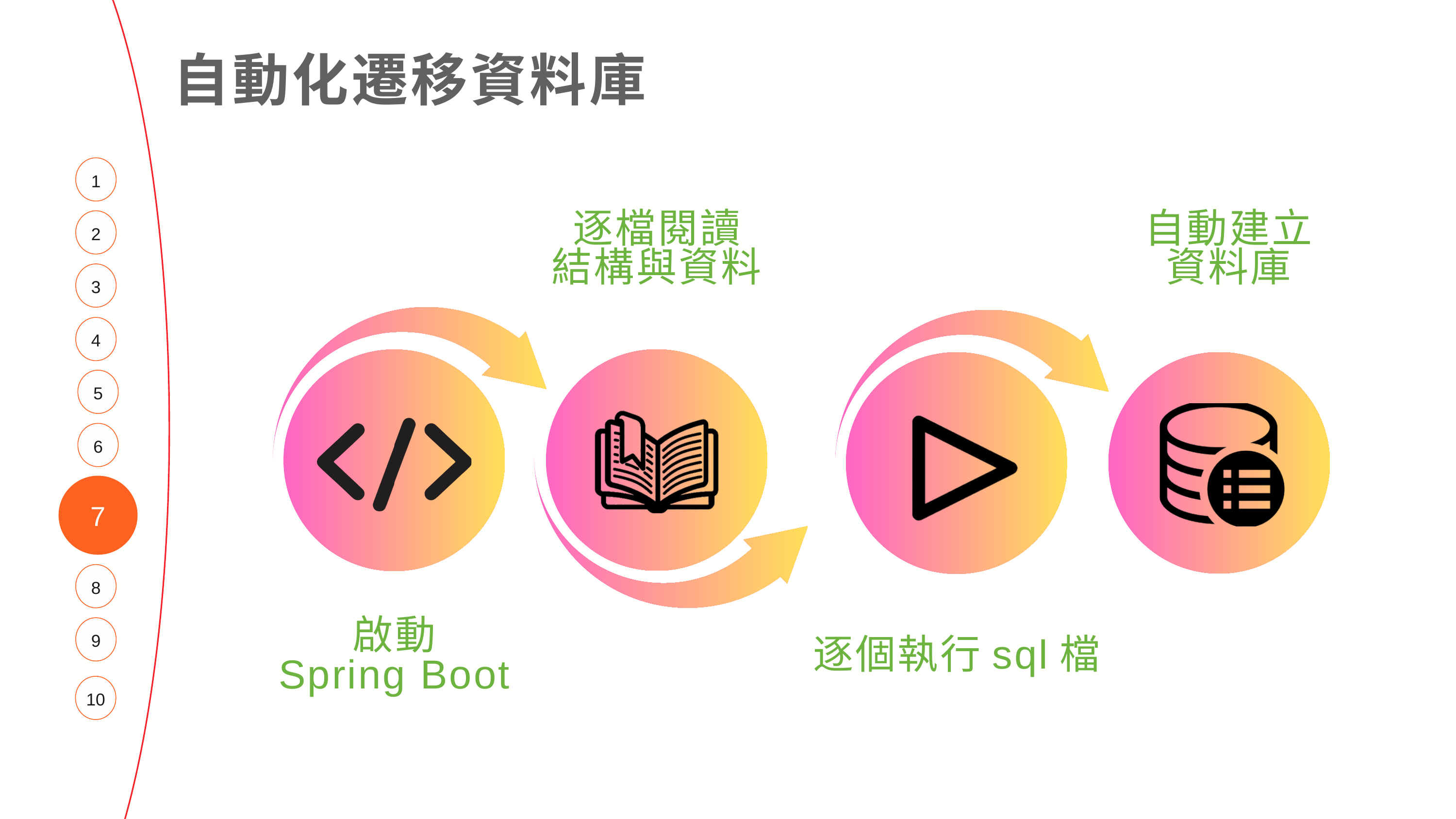

自動化遷移資料庫

1

2
逐檔閱讀
結構與資料
自動建立
資料庫

3

4

5

6

7

8

9
啟動
Spring Boot
逐個執行sql檔

10